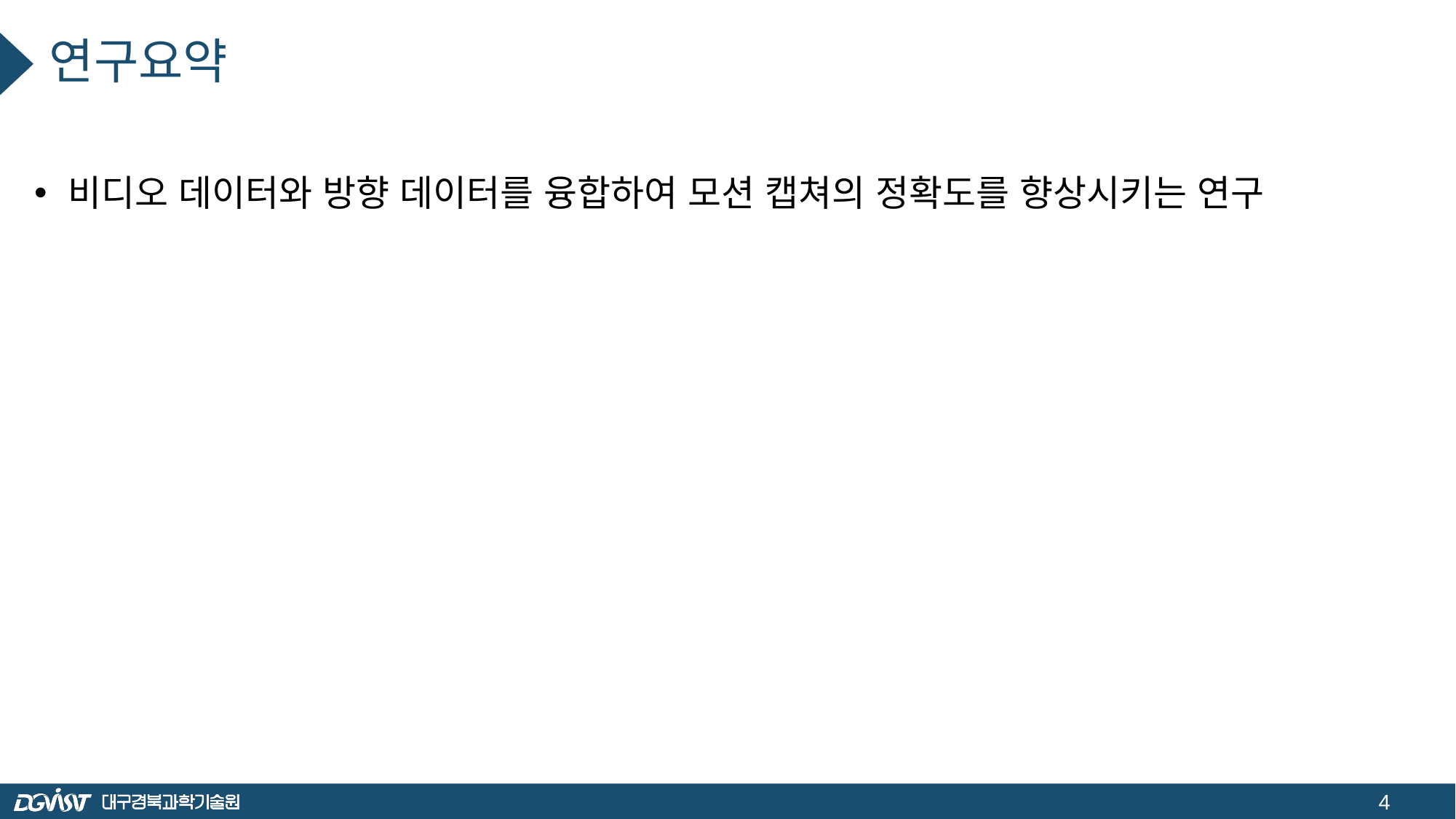

연구요약

비디오 데이터와 방향 데이터를 융합하여 모션 캡쳐의 정확도를 향상시키는 연구